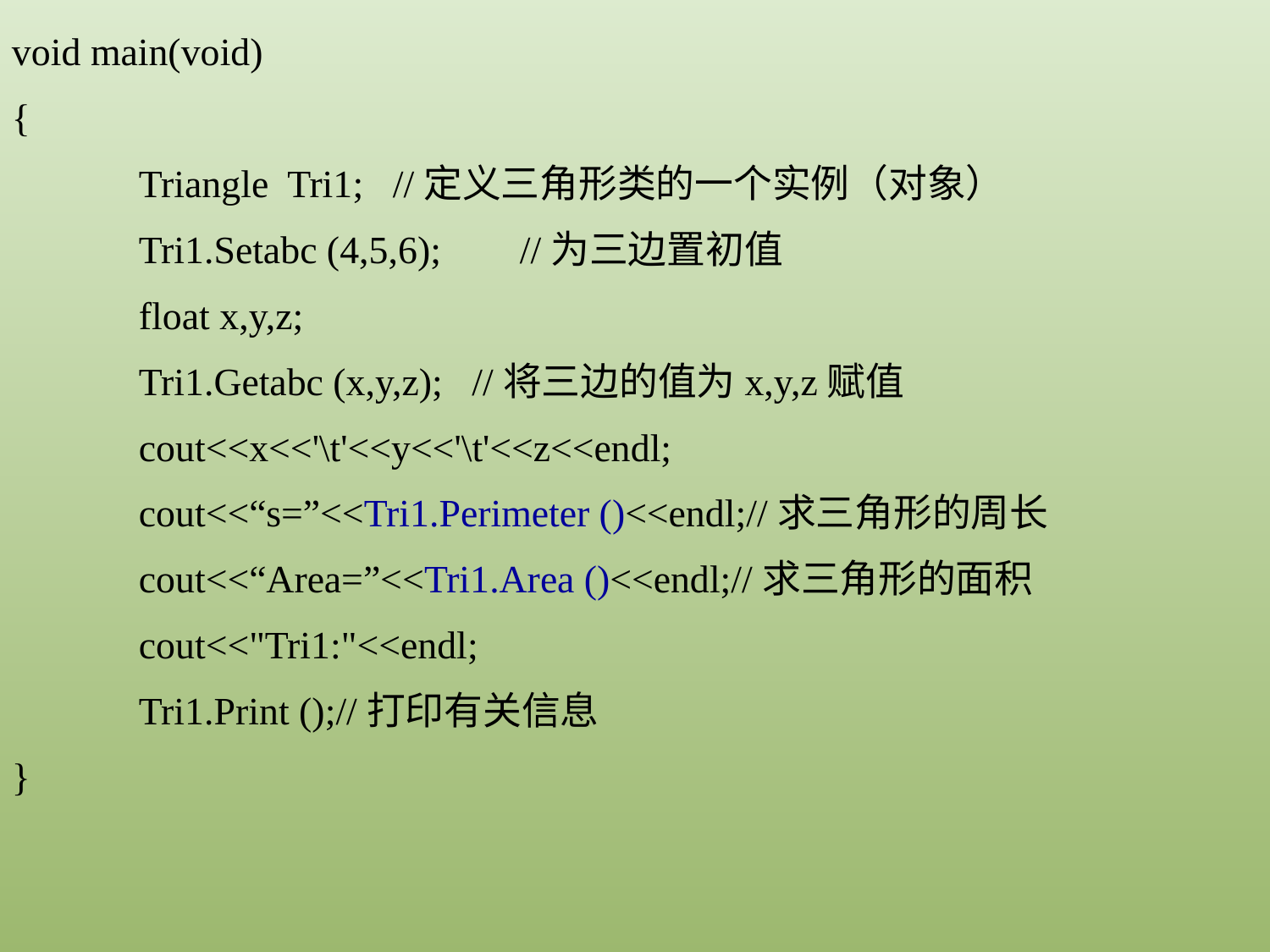

void main(void)
{
	Triangle  Tri1;	//定义三角形类的一个实例（对象）
	Tri1.Setabc (4,5,6);	//为三边置初值
	float x,y,z;
	Tri1.Getabc (x,y,z);   //将三边的值为x,y,z赋值
	cout<<x<<'\t'<<y<<'\t'<<z<<endl;
	cout<<“s=”<<Tri1.Perimeter ()<<endl;//求三角形的周长
	cout<<“Area=”<<Tri1.Area ()<<endl;//求三角形的面积
	cout<<"Tri1:"<<endl;
	Tri1.Print ();//打印有关信息
}
631